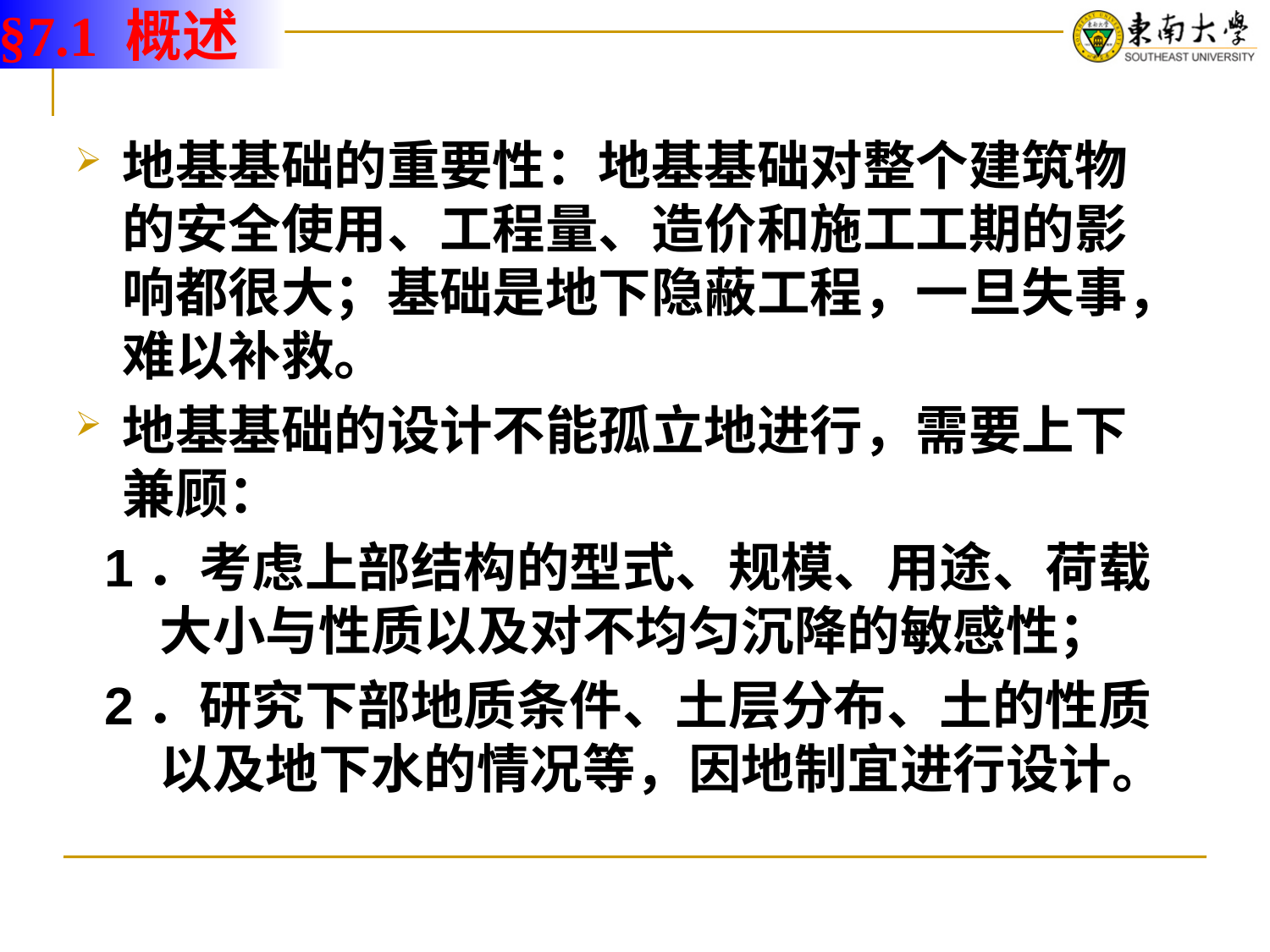

§7.1 概述
地基基础的重要性：地基基础对整个建筑物的安全使用、工程量、造价和施工工期的影响都很大；基础是地下隐蔽工程，一旦失事，难以补救。
地基基础的设计不能孤立地进行，需要上下兼顾：
  1．考虑上部结构的型式、规模、用途、荷载大小与性质以及对不均匀沉降的敏感性；
  2．研究下部地质条件、土层分布、土的性质以及地下水的情况等，因地制宜进行设计。
5